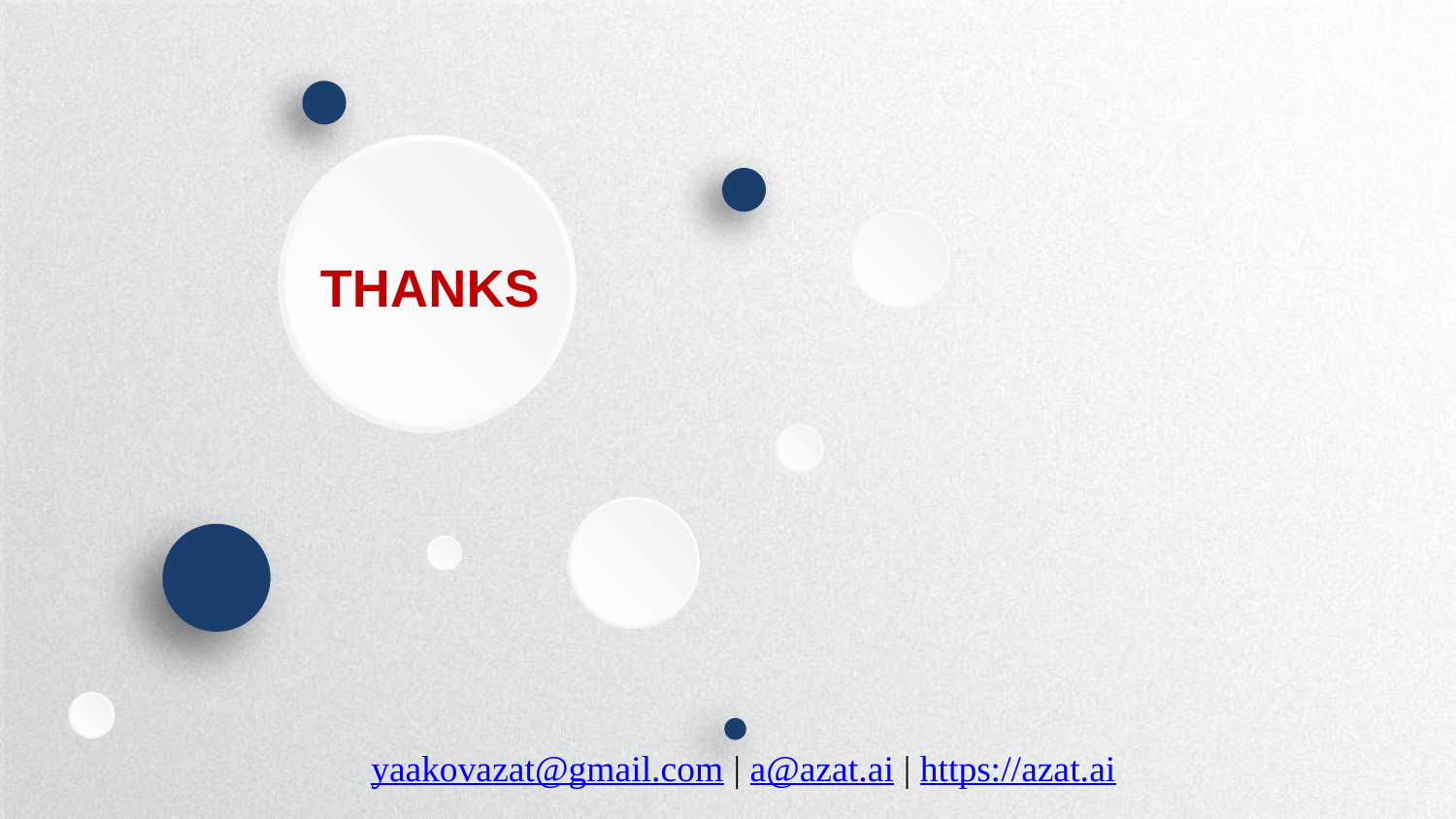

THANKS

yaakovazat@gmail.com | a@azat.ai | https://azat.ai
延时符